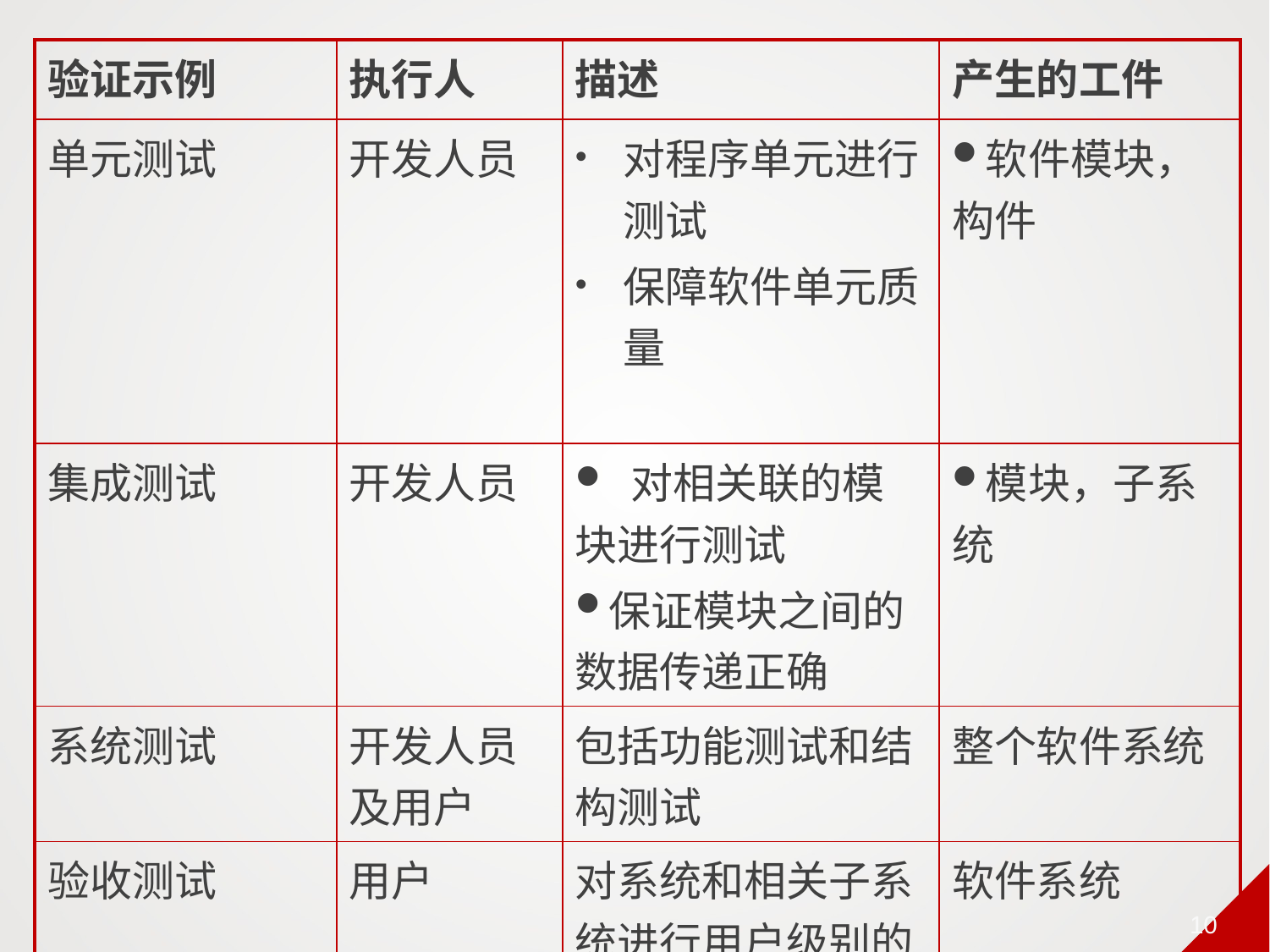

| 验证示例 | 执行人 | 描述 | 产生的工件 |
| --- | --- | --- | --- |
| 单元测试 | 开发人员 | 对程序单元进行测试 保障软件单元质量 | 软件模块，构件 |
| 集成测试 | 开发人员 | 对相关联的模块进行测试 保证模块之间的数据传递正确 | 模块，子系统 |
| 系统测试 | 开发人员及用户 | 包括功能测试和结构测试 | 整个软件系统 |
| 验收测试 | 用户 | 对系统和相关子系统进行用户级别的测试 | 软件系统 |